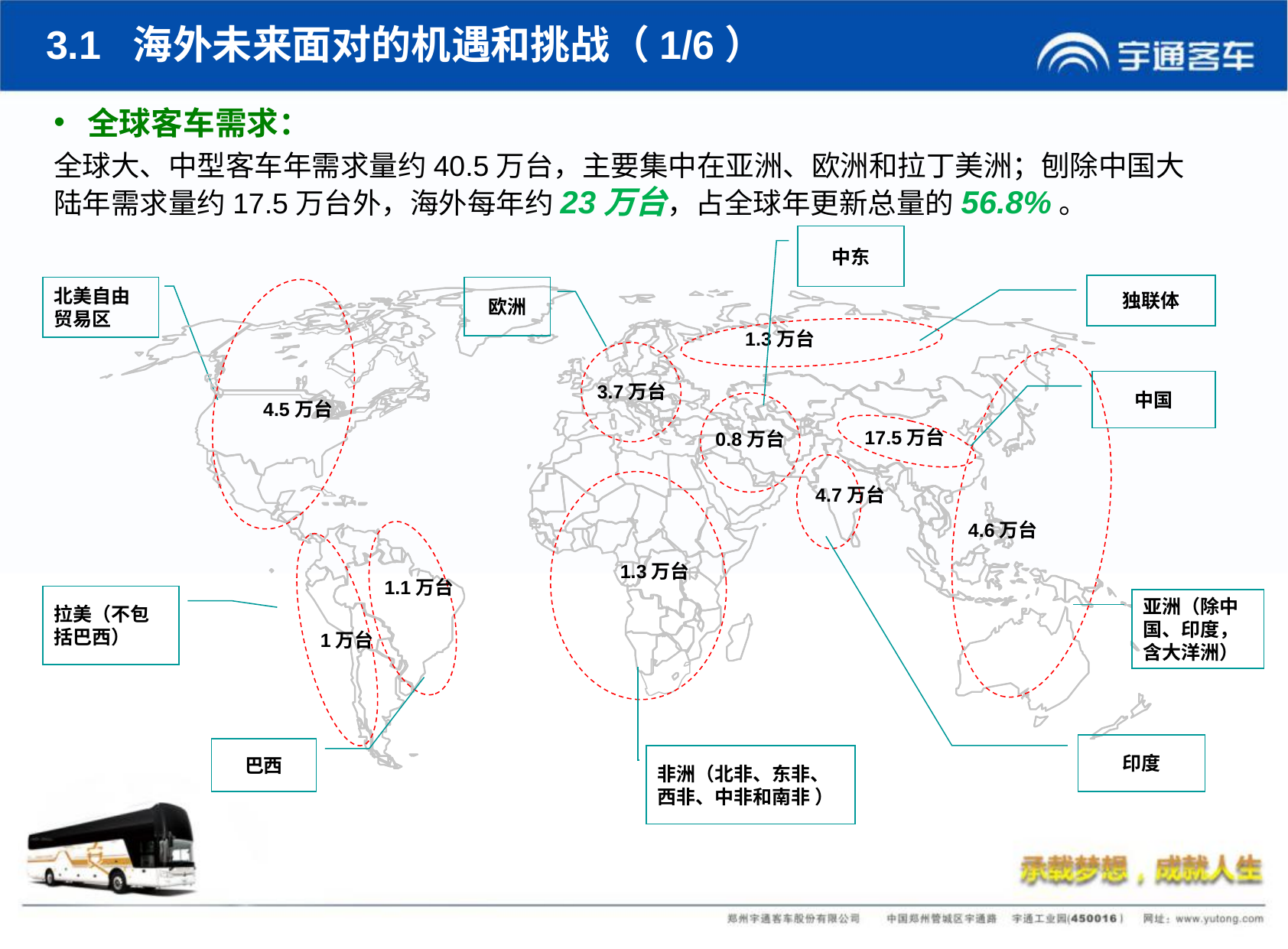

3.1  海外未来面对的机遇和挑战（1/6）
全球客车需求：
全球大、中型客车年需求量约40.5万台，主要集中在亚洲、欧洲和拉丁美洲；刨除中国大陆年需求量约17.5万台外，海外每年约23万台，占全球年更新总量的56.8%。
中东
独联体
北美自由贸易区
欧洲

1.3万台

中国

3.7万台

4.5万台

17.5万台
0.8万台

4.7万台

4.6万台

1.3万台

1.1万台

拉美（不包括巴西）

亚洲（除中国、印度，含大洋洲）

1万台

印度

巴西
非洲（北非、东非、西非、中非和南非 ）